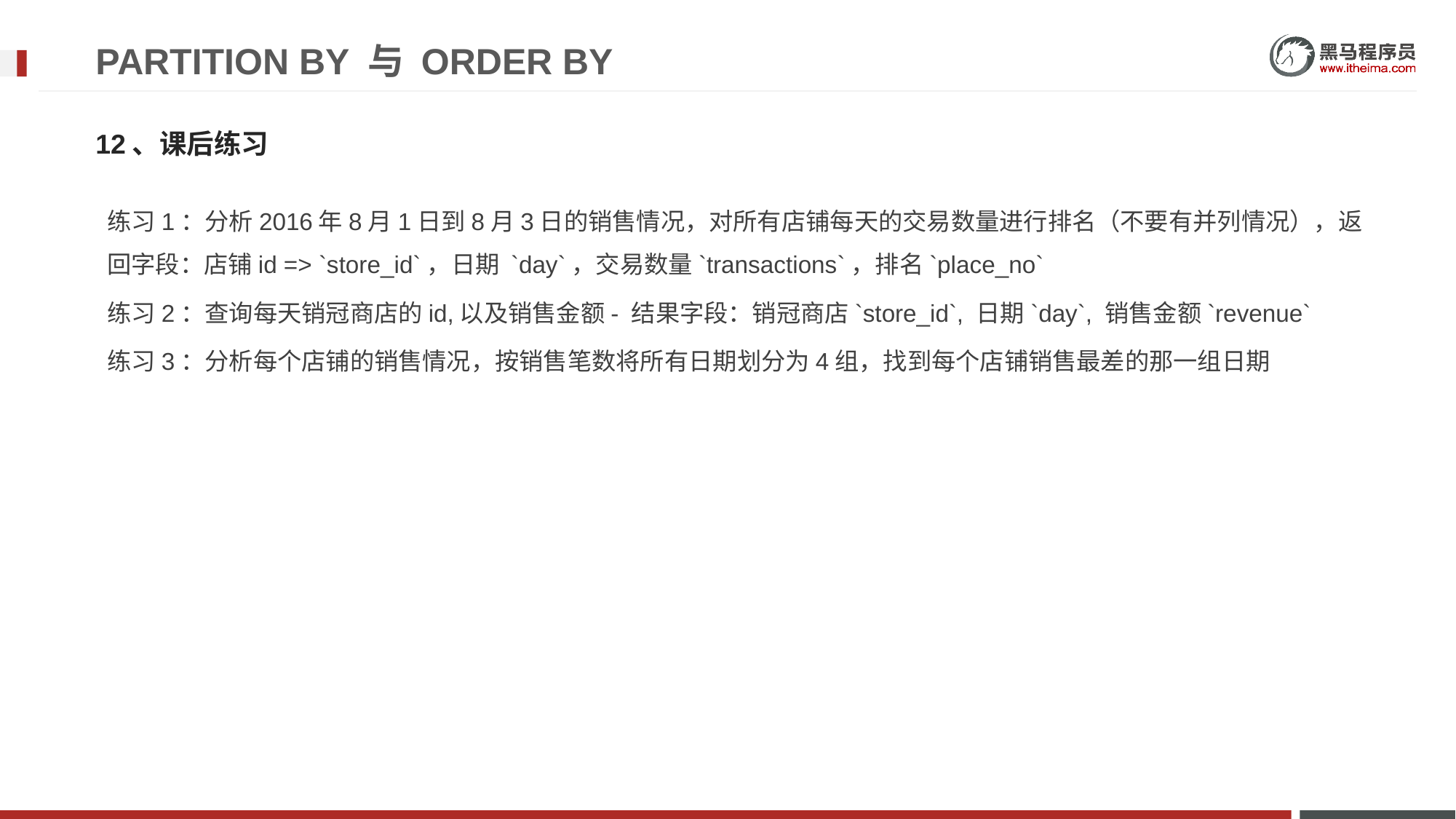

# PARTITION BY 与 ORDER BY
12、课后练习
练习1：分析2016年8月1日到8月3日的销售情况，对所有店铺每天的交易数量进行排名（不要有并列情况），返回字段：店铺id => `store_id`，日期 `day`，交易数量`transactions`，排名`place_no`
练习2：查询每天销冠商店的id,以及销售金额- 结果字段：销冠商店`store_id`, 日期`day`, 销售金额`revenue`
练习3：分析每个店铺的销售情况，按销售笔数将所有日期划分为4组，找到每个店铺销售最差的那一组日期